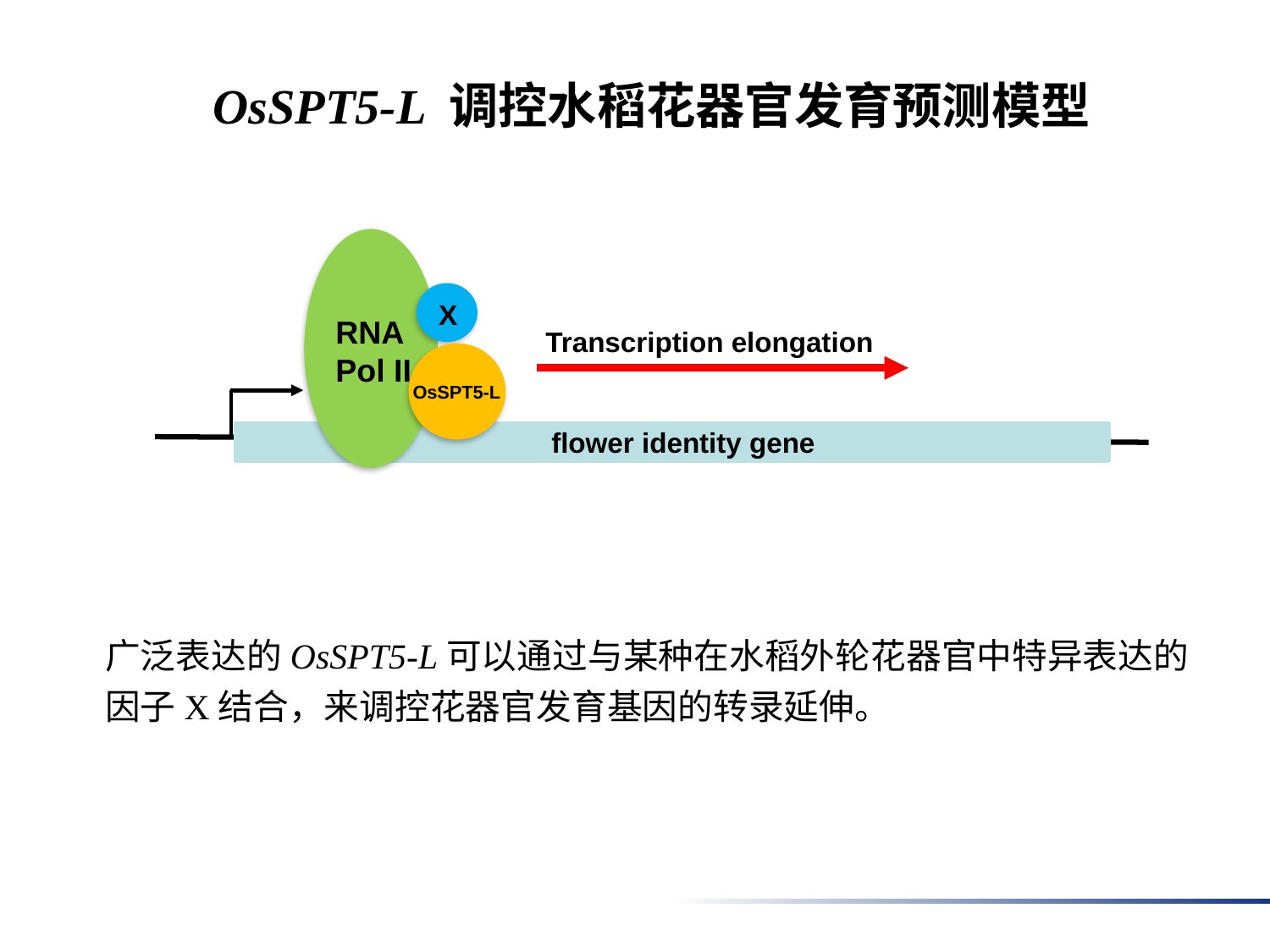

OsSPT5-L 调控水稻花器官发育预测模型

X
RNA
Pol II
Transcription elongation

OsSPT5-L
flower identity gene

广泛表达的OsSPT5-L可以通过与某种在水稻外轮花器官中特异表达的因子X结合，来调控花器官发育基因的转录延伸。